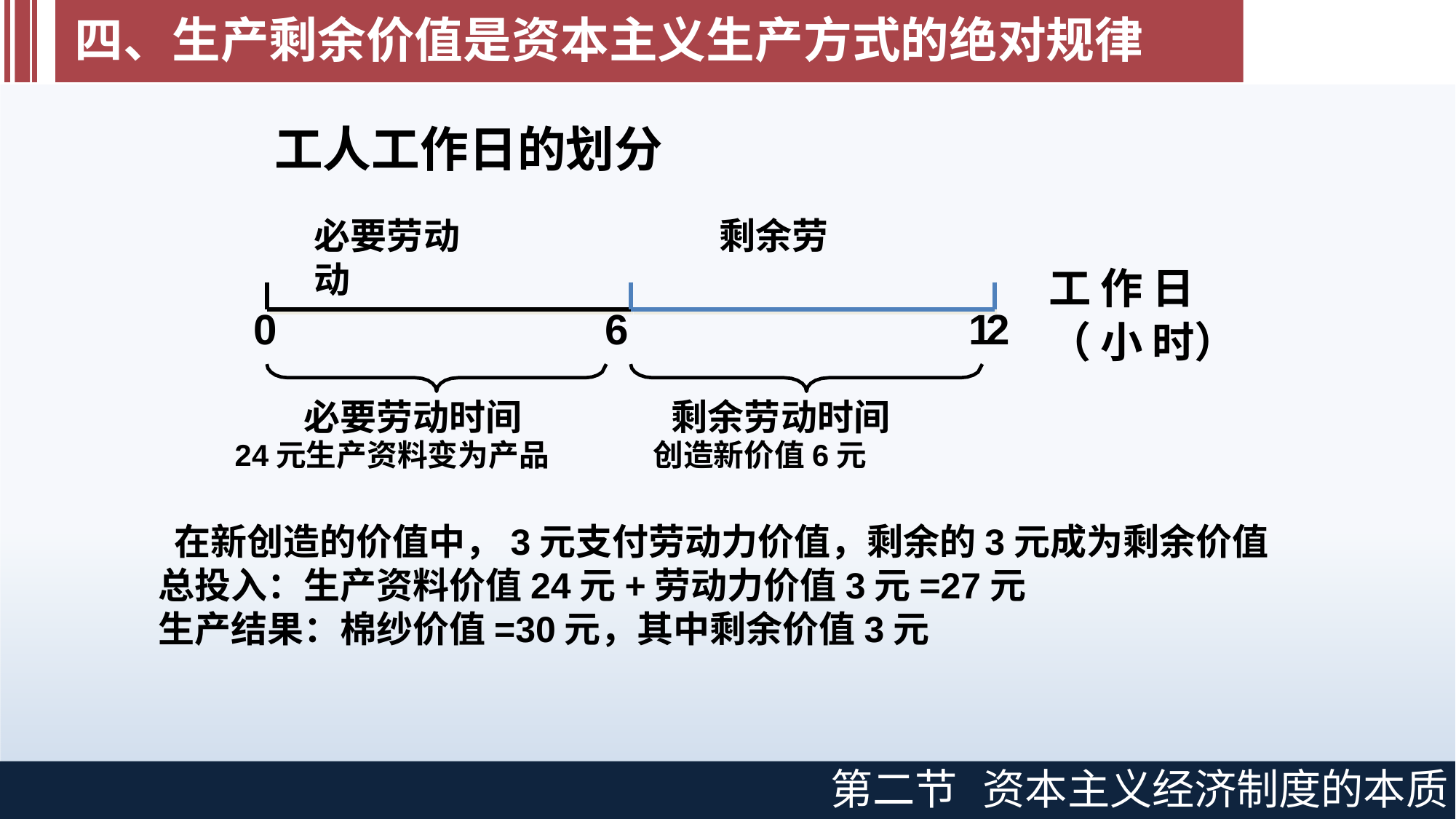

# 四、生产剩余价值是资本主义生产方式的绝对规律

工人工作日的划分
必要劳动	剩余劳动
工 作 日
（ 小 时）

0
6
12

          24元生产资料变为产品               创造新价值6元

      在新创造的价值中，3元支付劳动力价值，剩余的3元成为剩余价值
    总投入：生产资料价值24元+劳动力价值3元=27元
    生产结果：棉纱价值=30元，其中剩余价值3元
必要劳动时间	剩余劳动时间
第二节
资本主义经济制度的本质